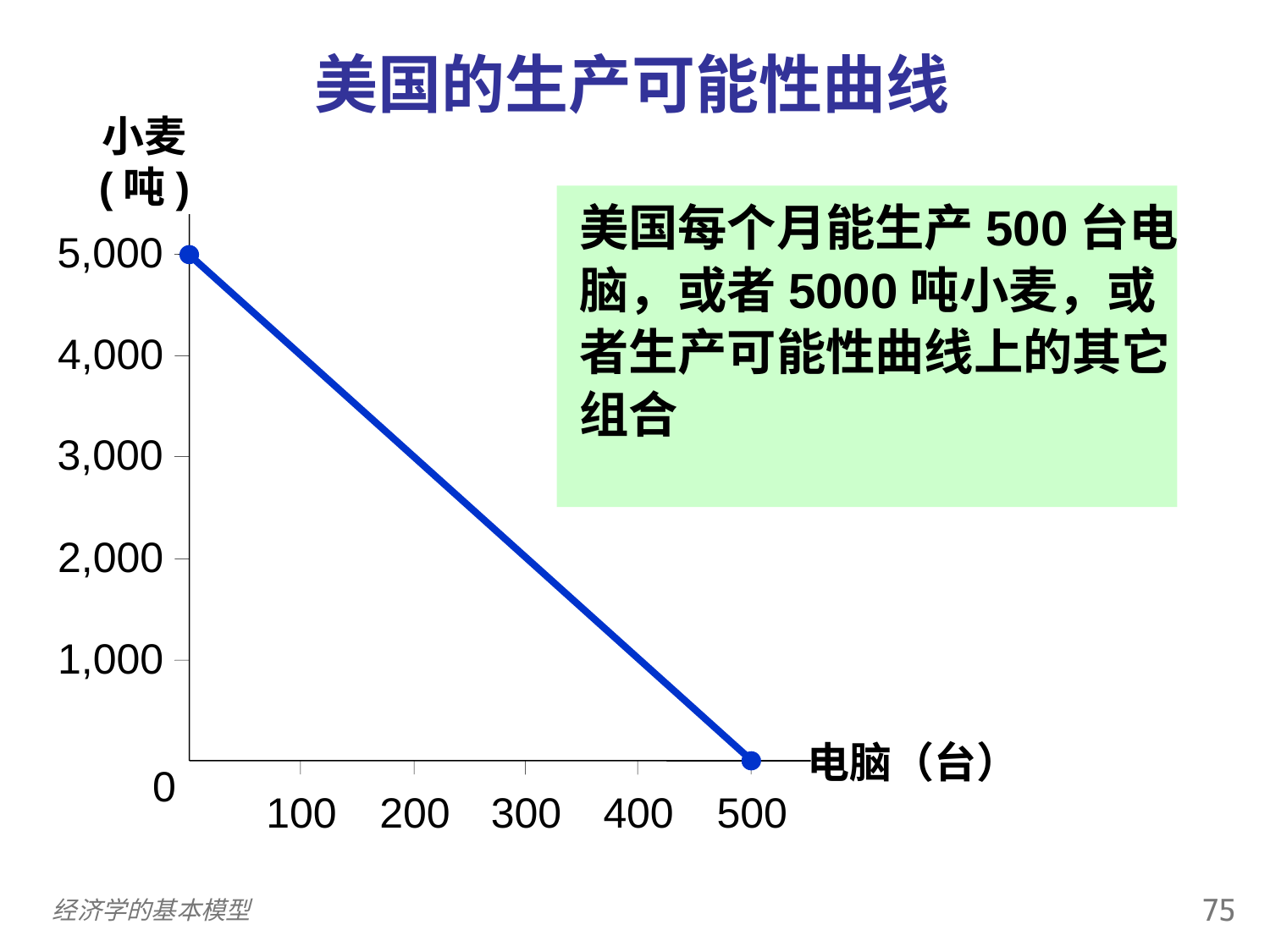

美国的生产可能性曲线
0
小麦 (吨)

5,000

4,000

3,000

2,000

1,000

0

100

200

500

300

400
电脑（台）

美国每个月能生产500台电脑，或者5000吨小麦，或者生产可能性曲线上的其它组合

75
经济学的基本模型